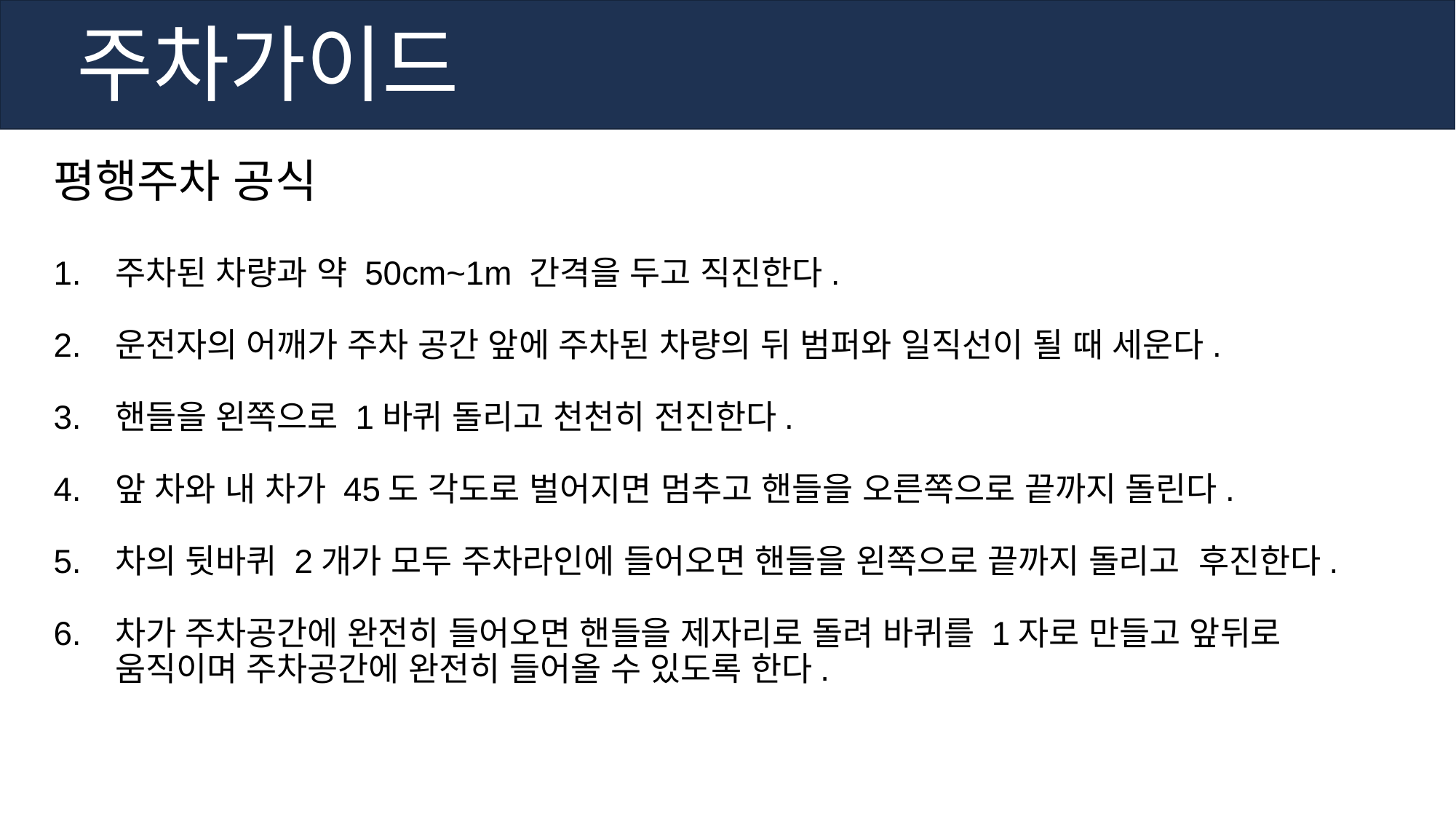

주차가이드
평행주차 공식

주차된 차량과 약 50cm~1m 간격을 두고 직진한다.

운전자의 어깨가 주차 공간 앞에 주차된 차량의 뒤 범퍼와 일직선이 될 때 세운다.

핸들을 왼쪽으로 1바퀴 돌리고 천천히 전진한다.

앞 차와 내 차가 45도 각도로 벌어지면 멈추고 핸들을 오른쪽으로 끝까지 돌린다.

차의 뒷바퀴 2개가 모두 주차라인에 들어오면 핸들을 왼쪽으로 끝까지 돌리고  후진한다.

차가 주차공간에 완전히 들어오면 핸들을 제자리로 돌려 바퀴를 1자로 만들고 앞뒤로 움직이며 주차공간에 완전히 들어올 수 있도록 한다.